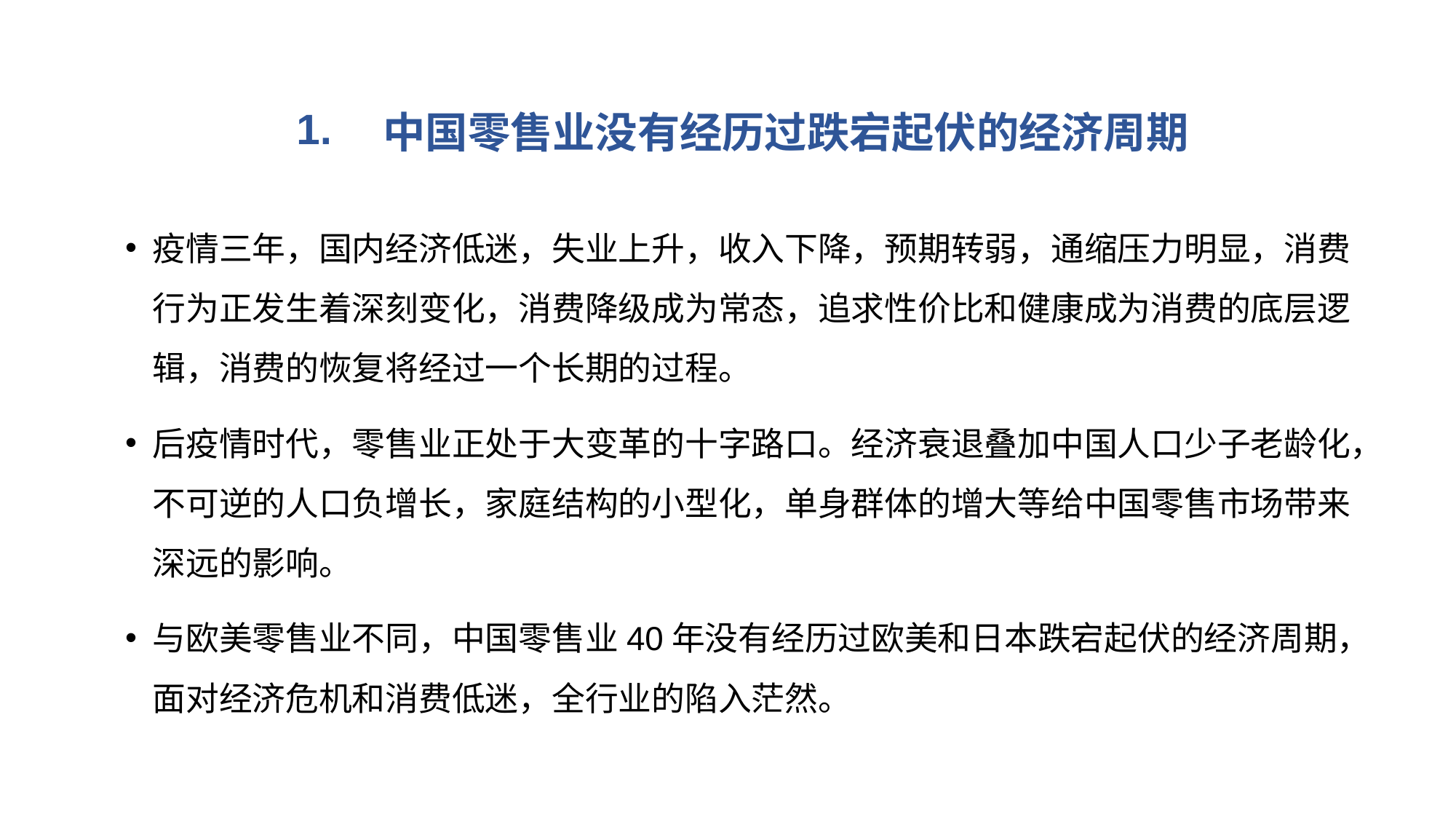

# 1.
中国零售业没有经历过跌宕起伏的经济周期
疫情三年，国内经济低迷，失业上升，收入下降，预期转弱，通缩压力明显，消费行为正发生着深刻变化，消费降级成为常态，追求性价比和健康成为消费的底层逻辑，消费的恢复将经过一个长期的过程。
后疫情时代，零售业正处于大变革的十字路口。经济衰退叠加中国人口少子老龄化，不可逆的人口负增长，家庭结构的小型化，单身群体的增大等给中国零售市场带来深远的影响。
与欧美零售业不同，中国零售业40年没有经历过欧美和日本跌宕起伏的经济周期，面对经济危机和消费低迷，全行业的陷入茫然。